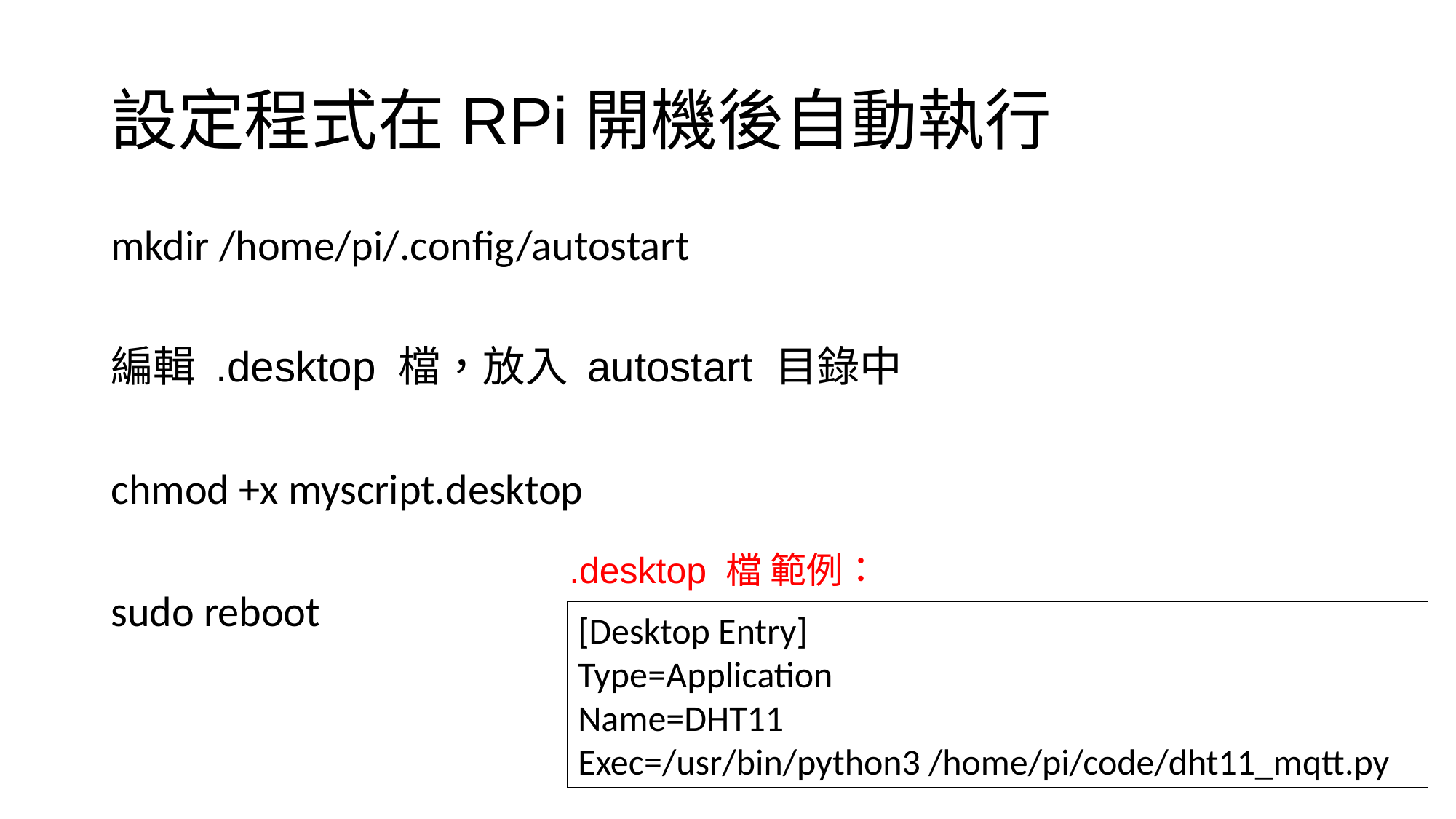

# 設定程式在RPi開機後自動執行
mkdir /home/pi/.config/autostart

編輯 .desktop 檔，放入 autostart 目錄中

chmod +x myscript.desktop

sudo reboot
.desktop 檔 範例：

[Desktop Entry]
Type=Application
Name=DHT11
Exec=/usr/bin/python3 /home/pi/code/dht11_mqtt.py